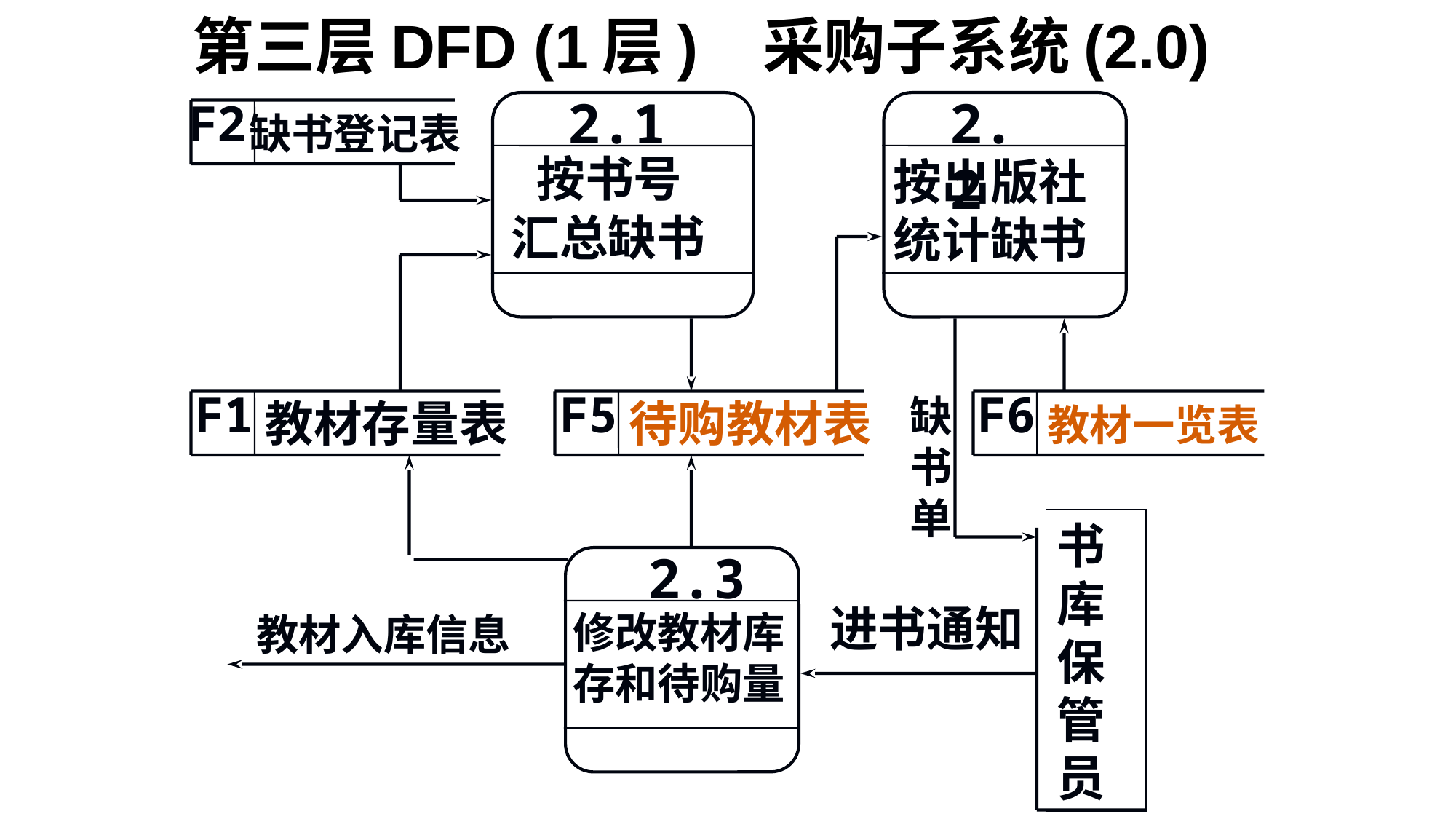

# 第三层DFD (1层)   采购子系统(2.0)
2.1
2.2
F2

缺书登记表
 按书号
汇总缺书

按出版社
统计缺书

F1
F5
F6
缺
书
单
教材存量表
待购教材表

教材一览表

书库
保
管
员

2.3

进书通知
修改教材库
存和待购量

教材入库信息